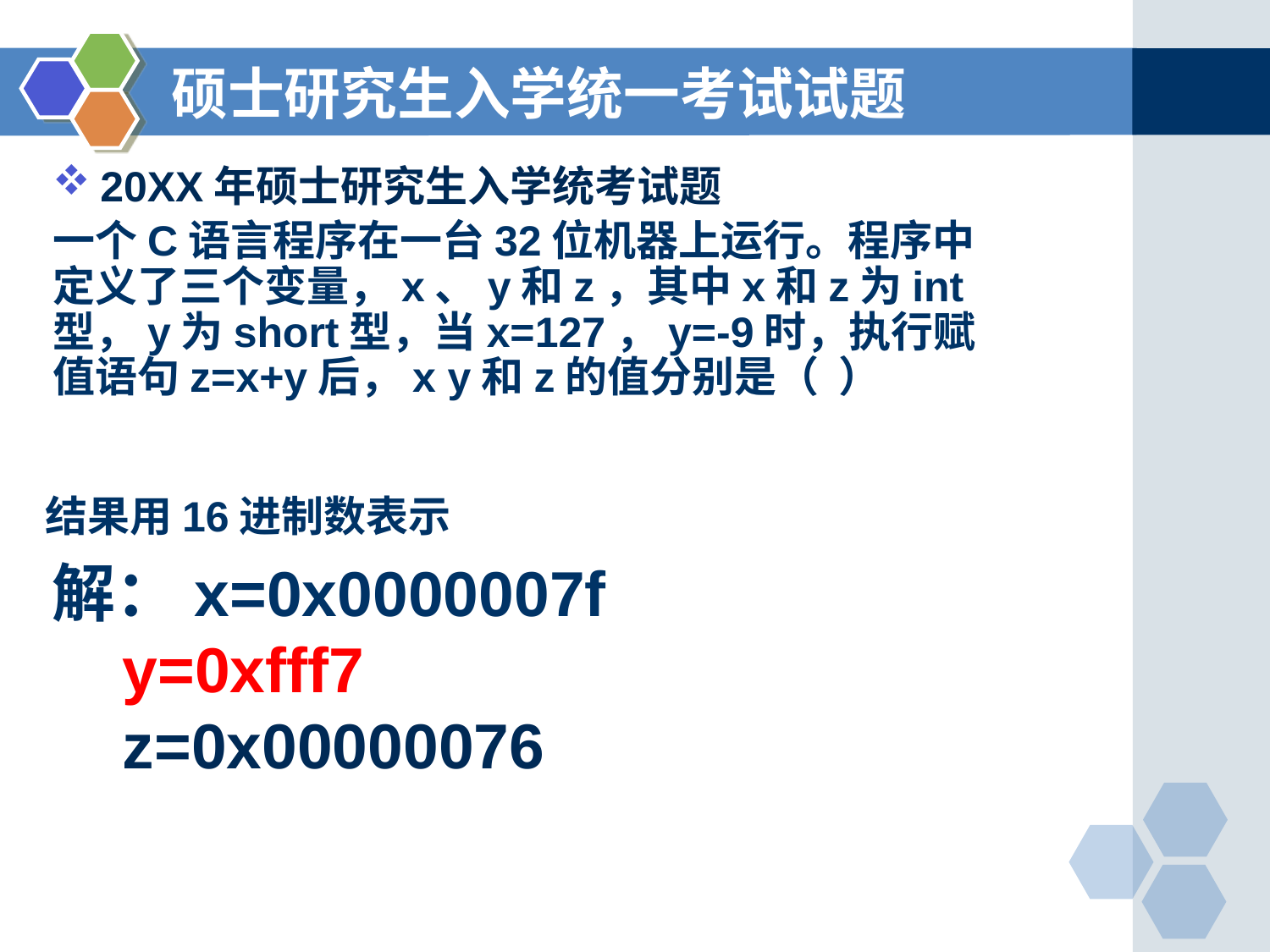

# 硕士研究生入学统一考试试题
20XX年硕士研究生入学统考试题
一个C语言程序在一台32位机器上运行。程序中定义了三个变量，x、y和z，其中x和z为int型，y为short型，当x=127，y=-9时，执行赋值语句z=x+y后，x y和z的值分别是（  ）

结果用16进制数表示
解：x=0x0000007f
    y=0xfff7
    z=0x00000076